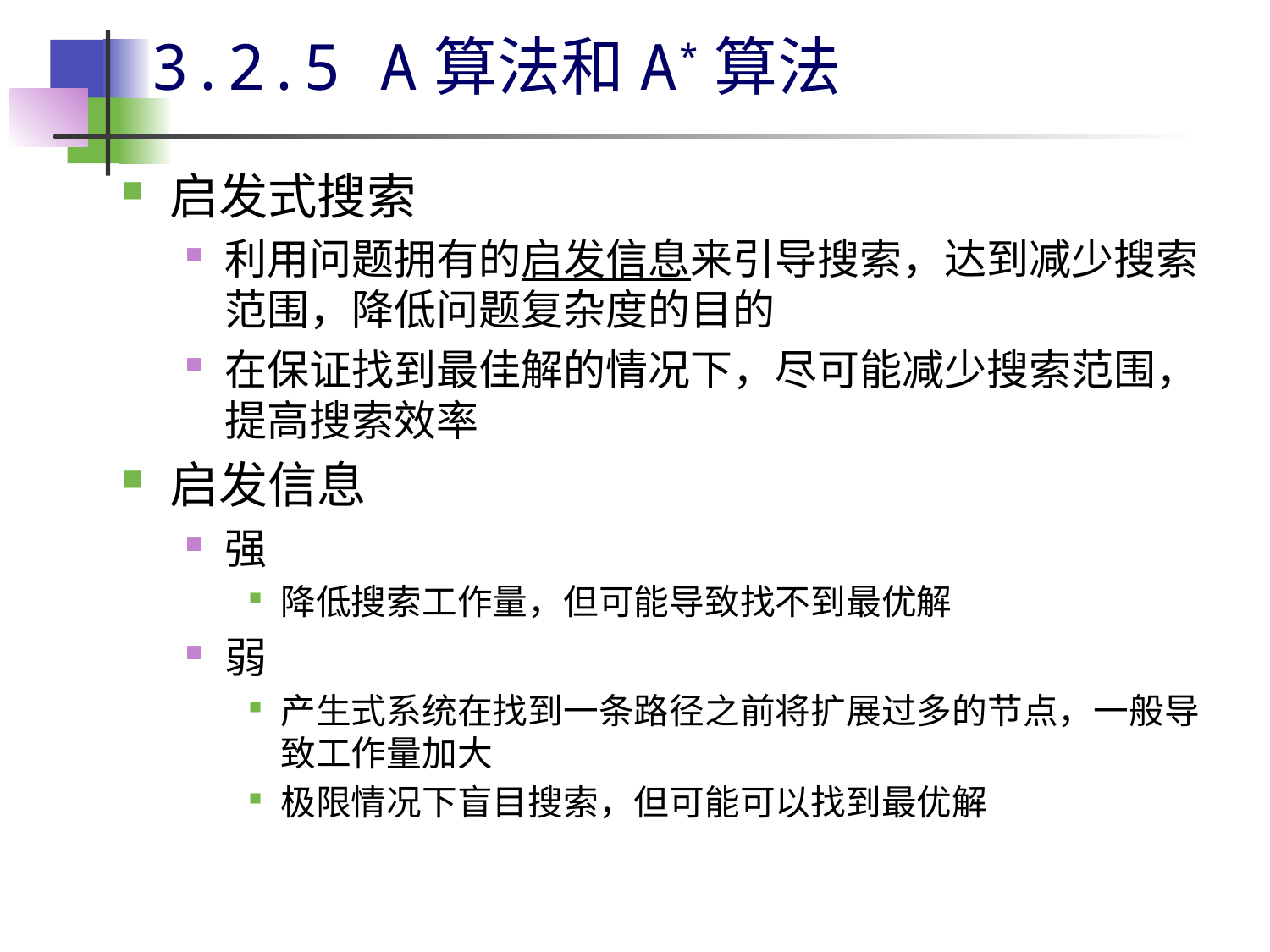

# 3.2.5 A算法和A*算法
启发式搜索
利用问题拥有的启发信息来引导搜索，达到减少搜索范围，降低问题复杂度的目的
在保证找到最佳解的情况下，尽可能减少搜索范围，提高搜索效率
启发信息
强
降低搜索工作量，但可能导致找不到最优解
弱
产生式系统在找到一条路径之前将扩展过多的节点，一般导致工作量加大
极限情况下盲目搜索，但可能可以找到最优解